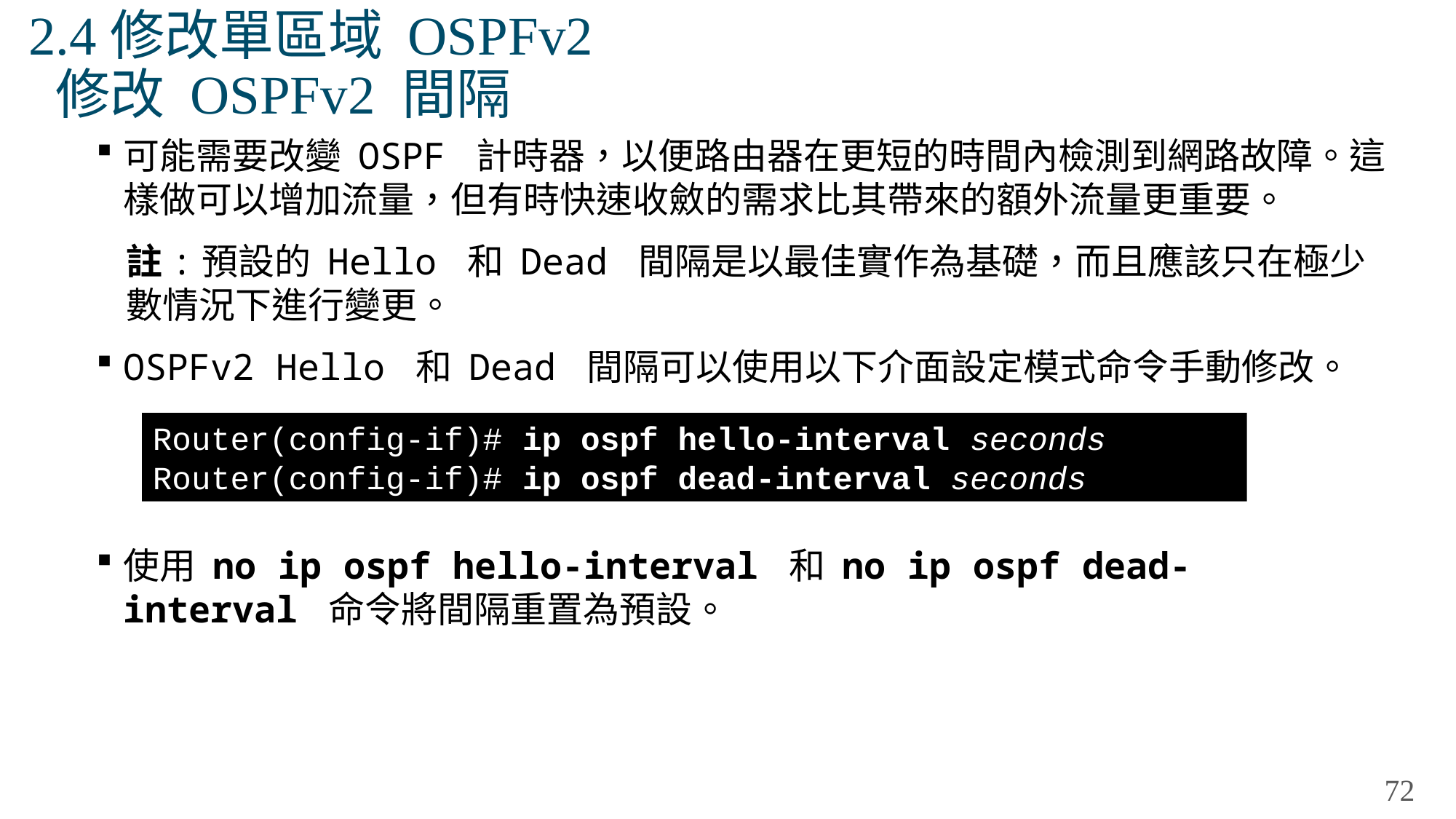

# 2.4修改單區域 OSPFv2 修改 OSPFv2 間隔
可能需要改變 OSPF 計時器，以便路由器在更短的時間內檢測到網路故障。這樣做可以增加流量，但有時快速收斂的需求比其帶來的額外流量更重要。
註:預設的 Hello 和 Dead 間隔是以最佳實作為基礎，而且應該只在極少數情況下進行變更。
OSPFv2 Hello 和 Dead 間隔可以使用以下介面設定模式命令手動修改。

使用 no ip ospf hello-interval 和 no ip ospf dead-interval 命令將間隔重置為預設。

Router(config-if)# ip ospf hello-interval seconds
Router(config-if)# ip ospf dead-interval seconds
72